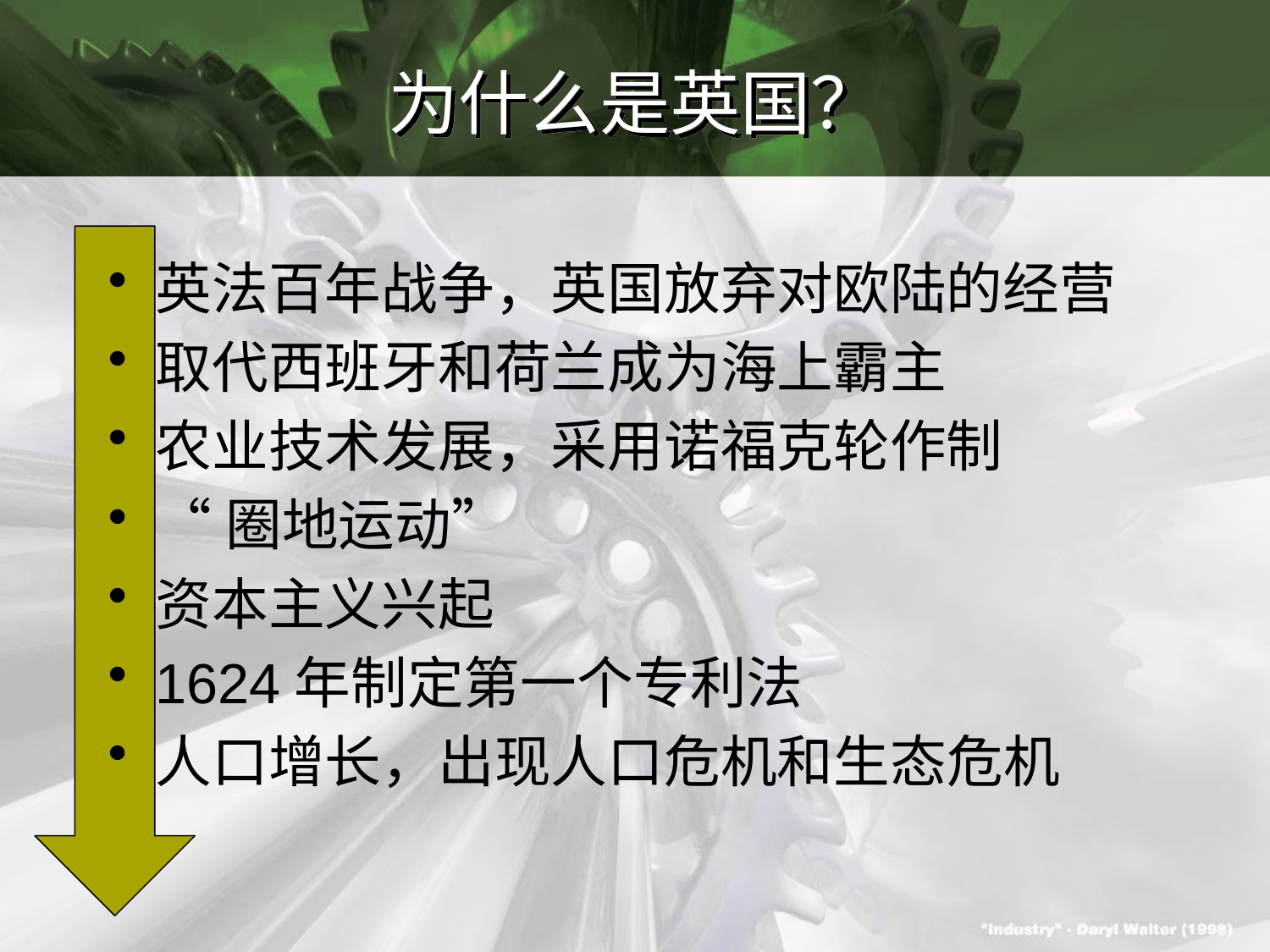

# 为什么是英国？

英法百年战争，英国放弃对欧陆的经营
取代西班牙和荷兰成为海上霸主
农业技术发展，采用诺福克轮作制
“圈地运动”
资本主义兴起
1624年制定第一个专利法
人口增长，出现人口危机和生态危机